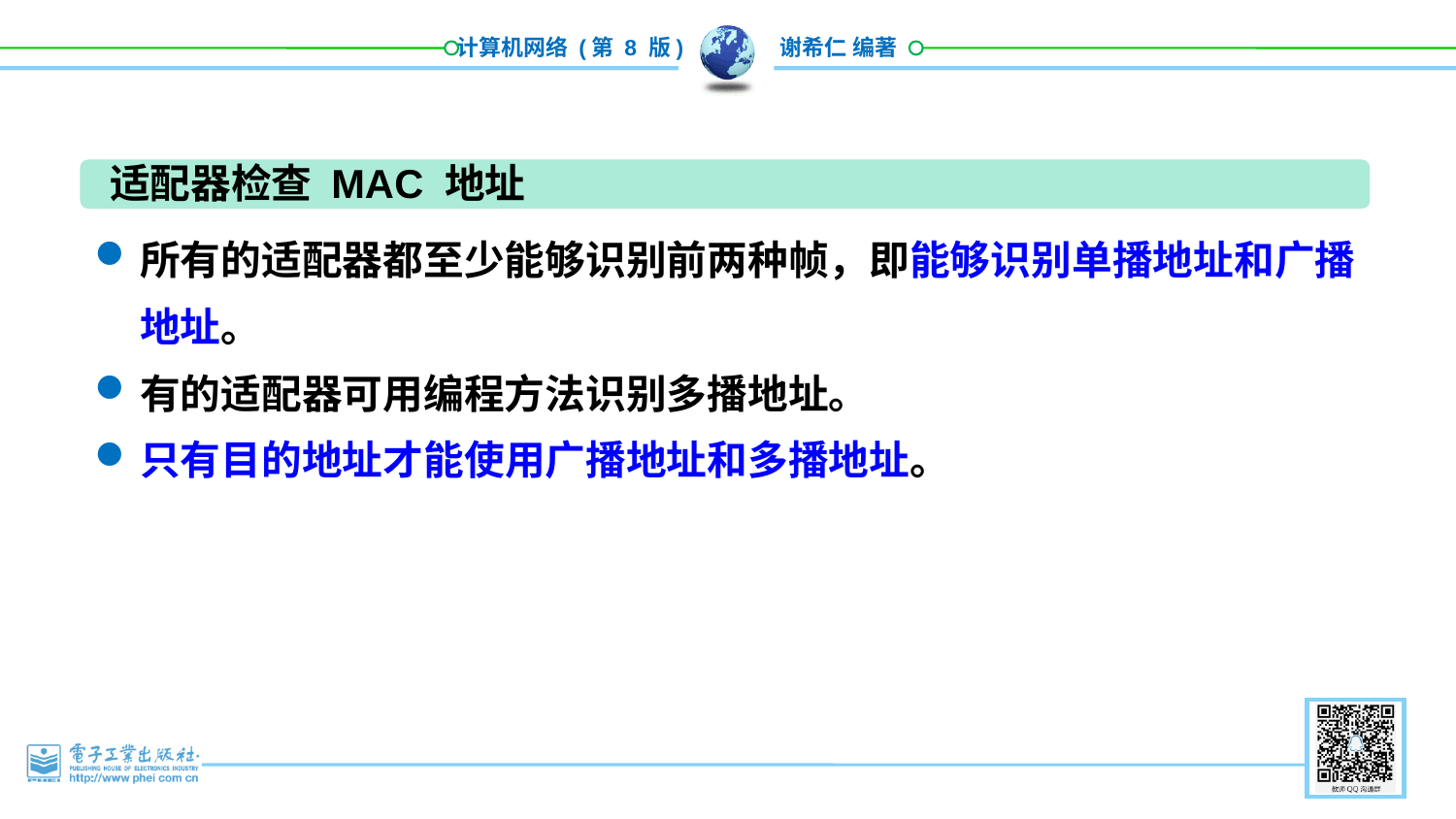

适配器检查 MAC 地址

所有的适配器都至少能够识别前两种帧，即能够识别单播地址和广播地址。
有的适配器可用编程方法识别多播地址。
只有目的地址才能使用广播地址和多播地址。